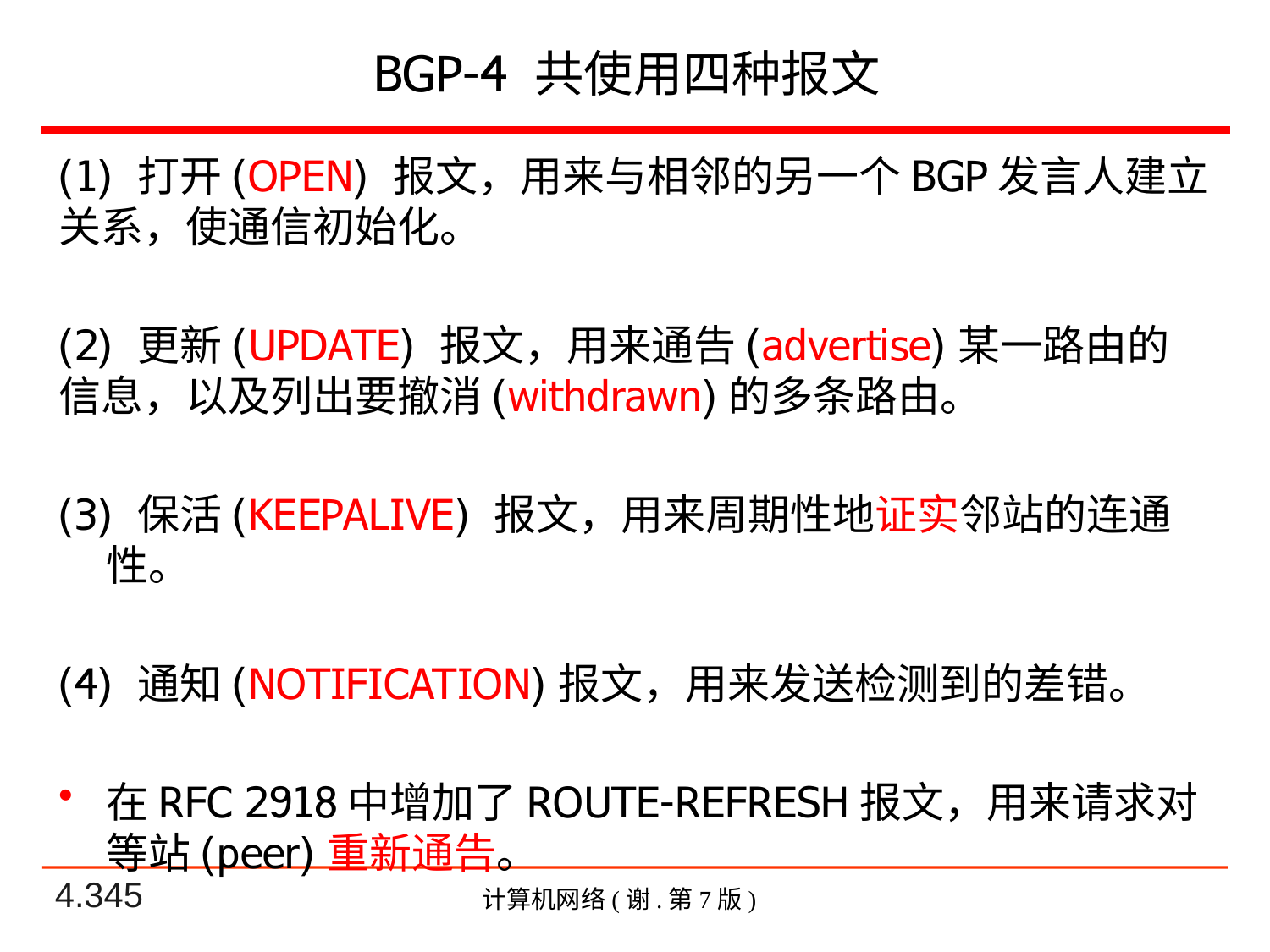

# BGP-4 共使用四种报文
(1) 打开(OPEN) 报文，用来与相邻的另一个BGP发言人建立关系，使通信初始化。

(2) 更新(UPDATE) 报文，用来通告(advertise)某一路由的信息，以及列出要撤消(withdrawn)的多条路由。

(3) 保活(KEEPALIVE) 报文，用来周期性地证实邻站的连通性。

(4) 通知(NOTIFICATION)报文，用来发送检测到的差错。

在RFC 2918中增加了ROUTE-REFRESH报文，用来请求对等站(peer)重新通告。